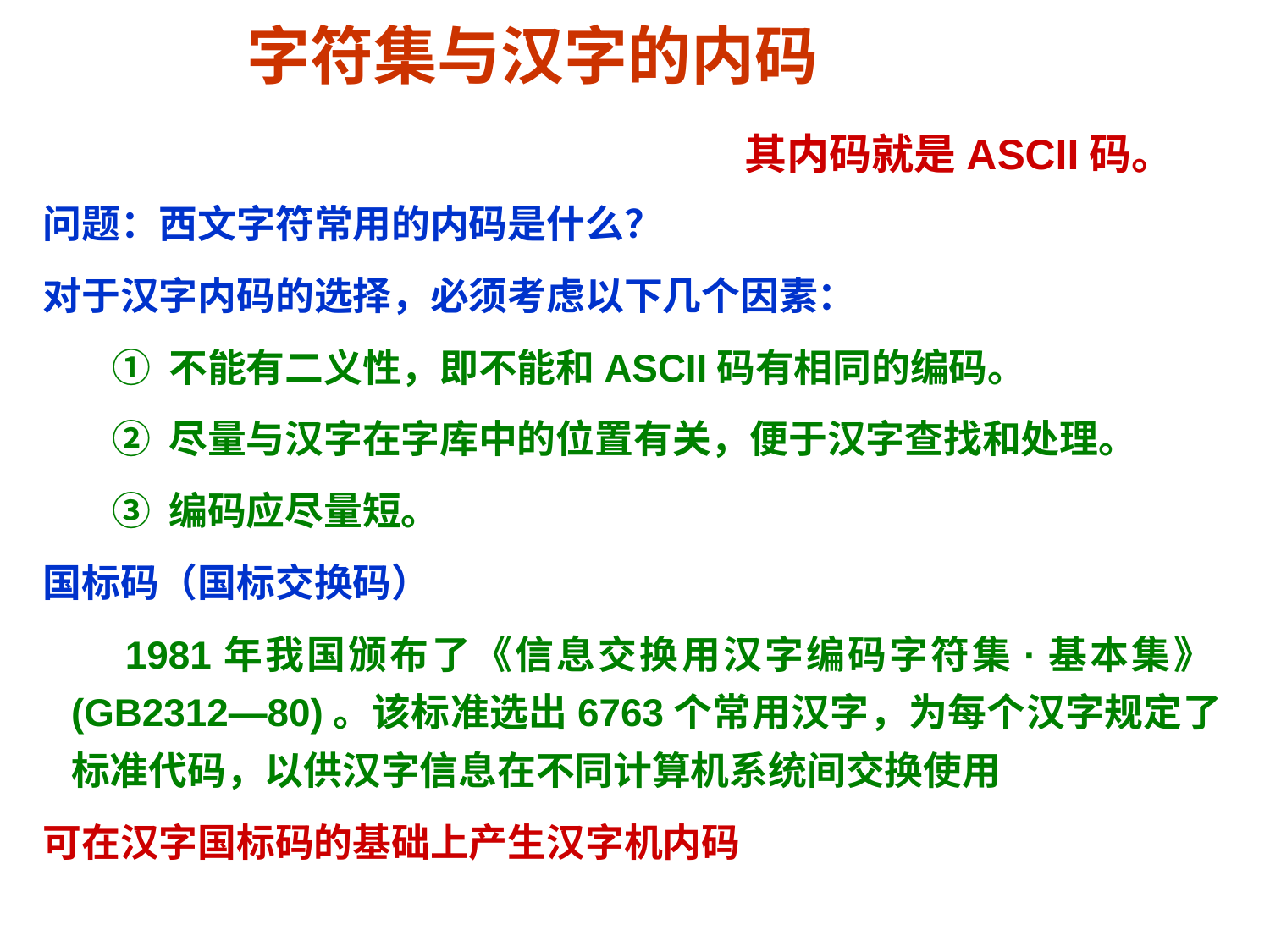

# 字符集与汉字的内码
其内码就是ASCII码。
问题：西文字符常用的内码是什么？
对于汉字内码的选择，必须考虑以下几个因素：
① 不能有二义性，即不能和ASCII码有相同的编码。
② 尽量与汉字在字库中的位置有关，便于汉字查找和处理。
③ 编码应尽量短。
国标码（国标交换码）
      1981年我国颁布了《信息交换用汉字编码字符集·基本集》(GB2312—80)。该标准选出6763个常用汉字，为每个汉字规定了标准代码，以供汉字信息在不同计算机系统间交换使用
可在汉字国标码的基础上产生汉字机内码